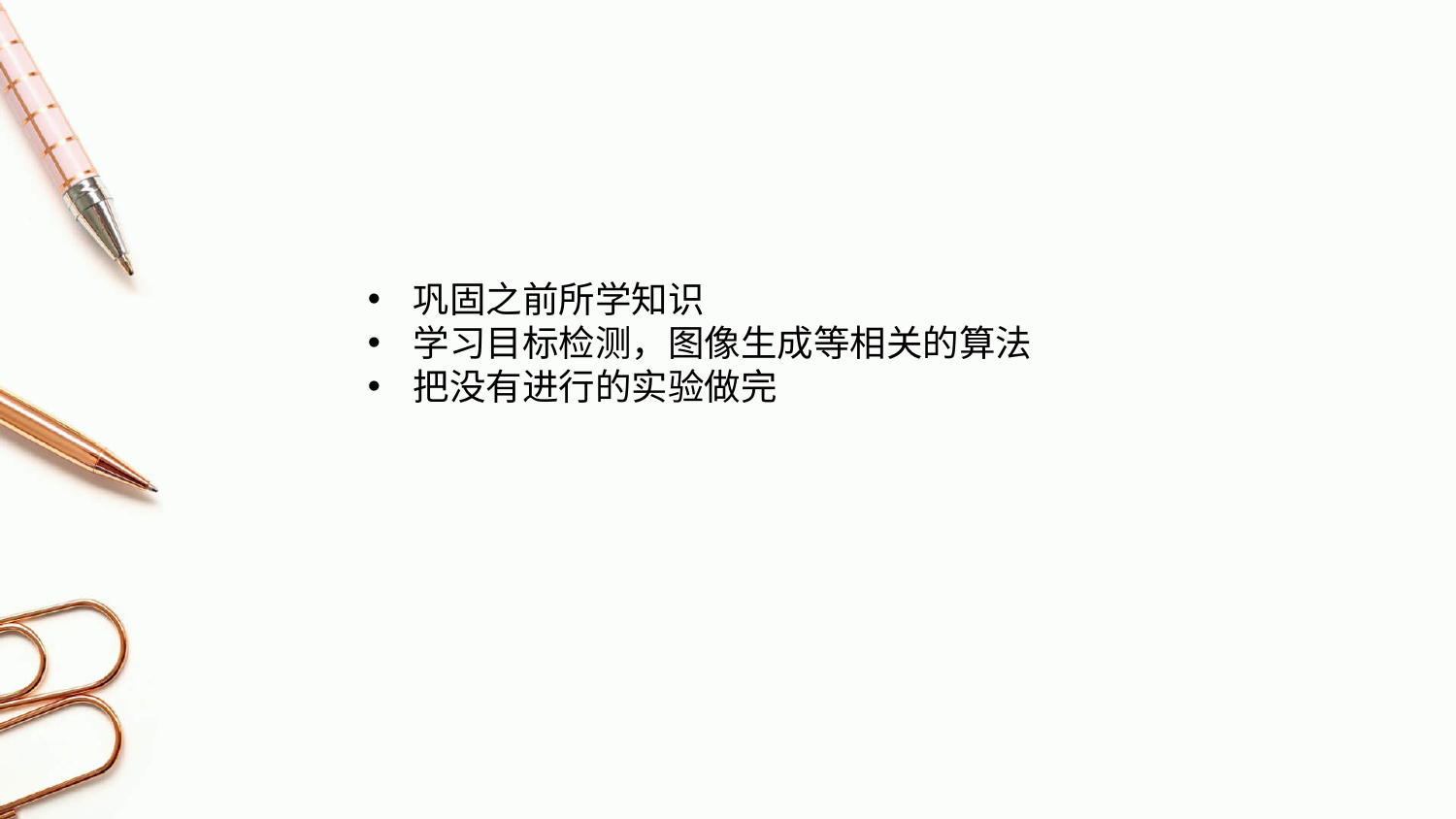

巩固之前所学知识
学习目标检测，图像生成等相关的算法
把没有进行的实验做完